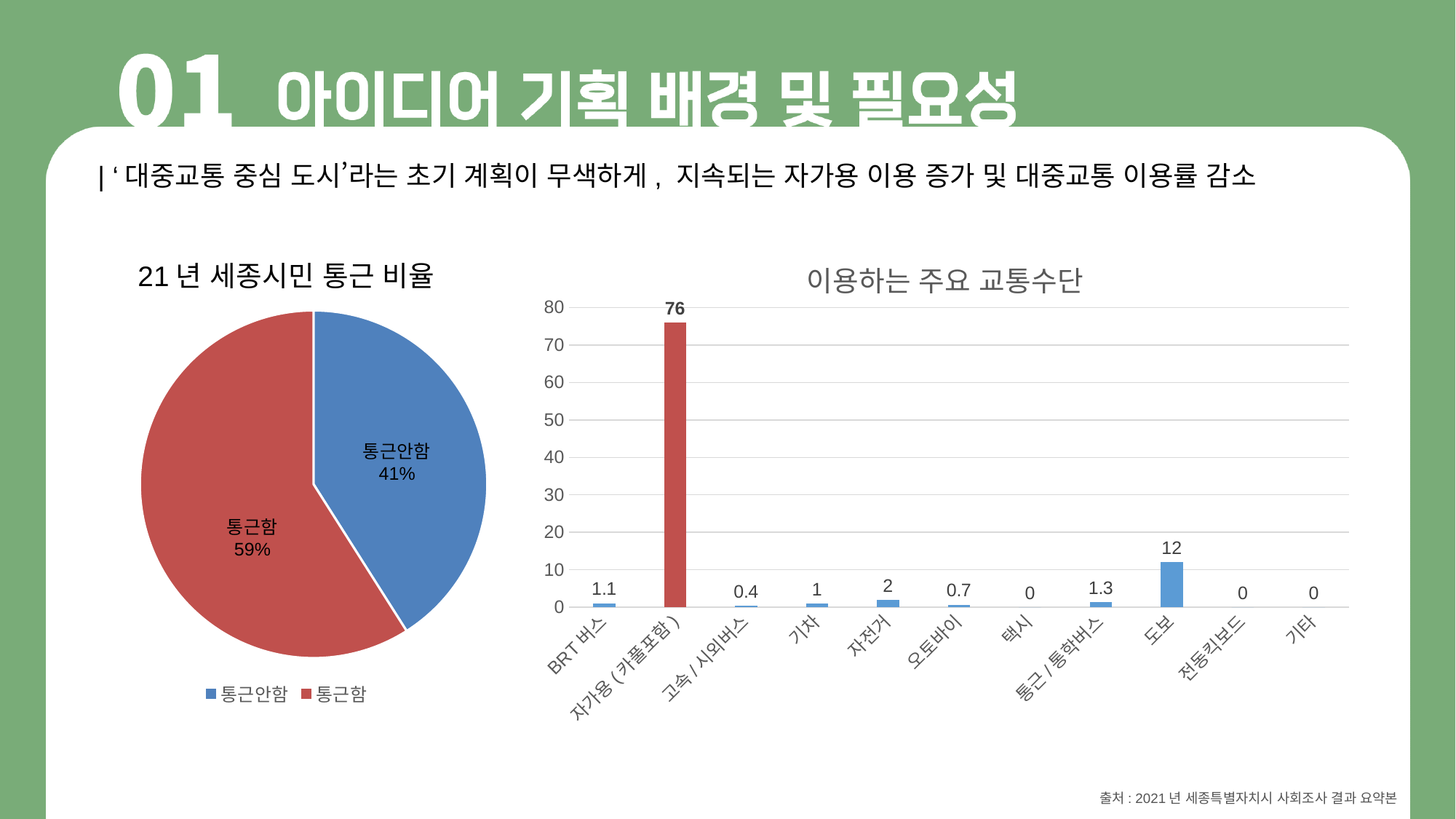

| ‘대중교통 중심 도시’라는 초기 계획이 무색하게, 지속되는 자가용 이용 증가 및 대중교통 이용률 감소

### Chart: 이용하는 주요 교통수단

| Category | 이용하는 주요 교통수단 |
|---|---|
| BRT버스 | 1.1 |
| 자가용(카풀포함) | 76.0 |
| 고속/시외버스 | 0.4 |
| 기차 | 1.0 |
| 자전거 | 2.0 |
| 오토바이 | 0.7 |
| 택시 | 0.0 |
| 통근/통학버스 | 1.3 |
| 도보 | 12.0 |
| 전동킥보드 | 0.0 |
| 기타 | 0.0 |

### Chart: 21년 세종시민 통근 비율

| Category | 21년 세종시민 통근 비율 |
|---|---|
| 통근안함 | 0.41 |
| 통근함 | 0.59 |
출처: 2021년 세종특별자치시 사회조사 결과 요약본